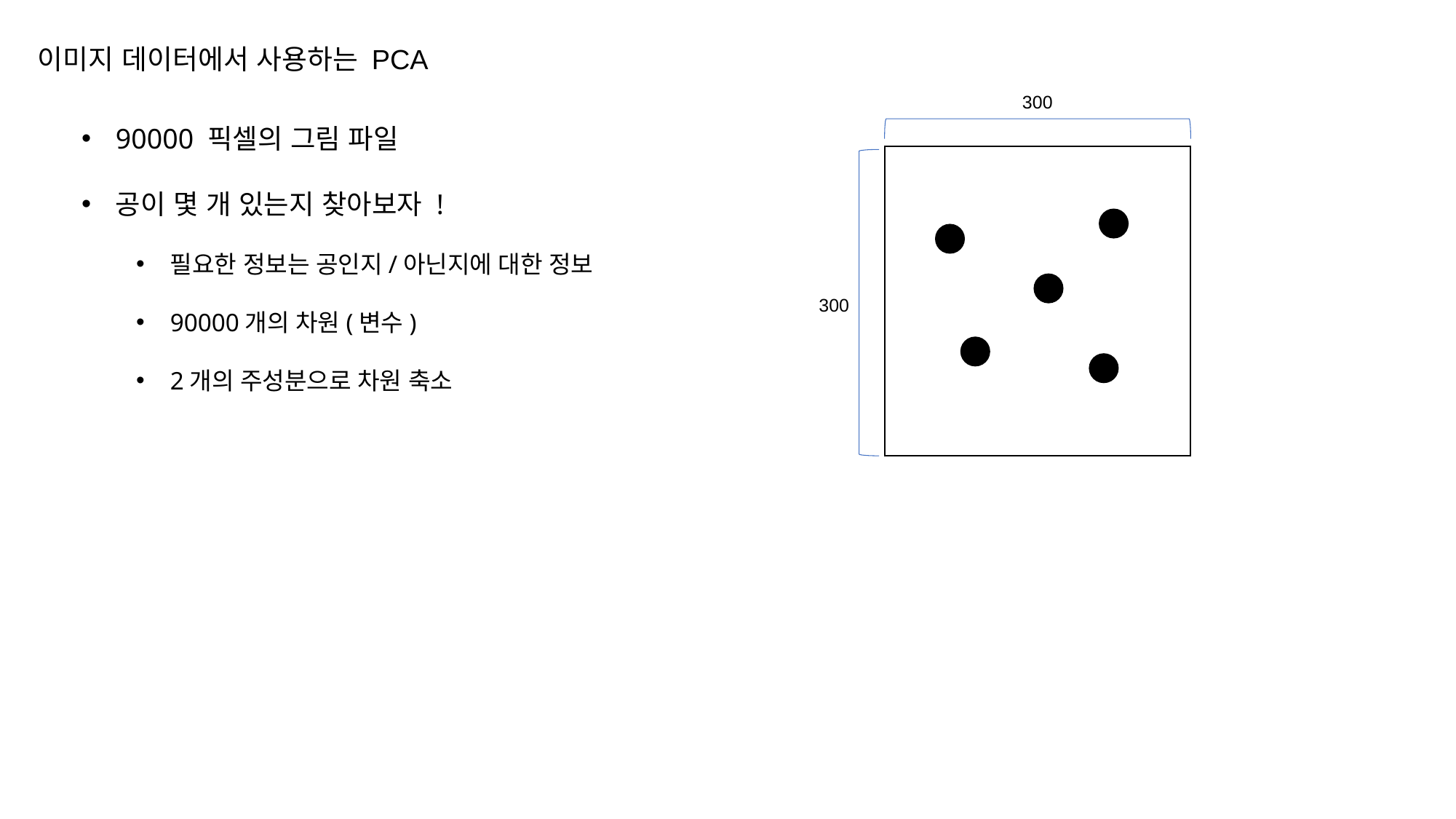

# 이미지 데이터에서 사용하는 PCA
90000 픽셀의 그림 파일
공이 몇 개 있는지 찾아보자 !
필요한 정보는 공인지/아닌지에 대한 정보
90000개의 차원(변수)
2개의 주성분으로 차원 축소

300

300